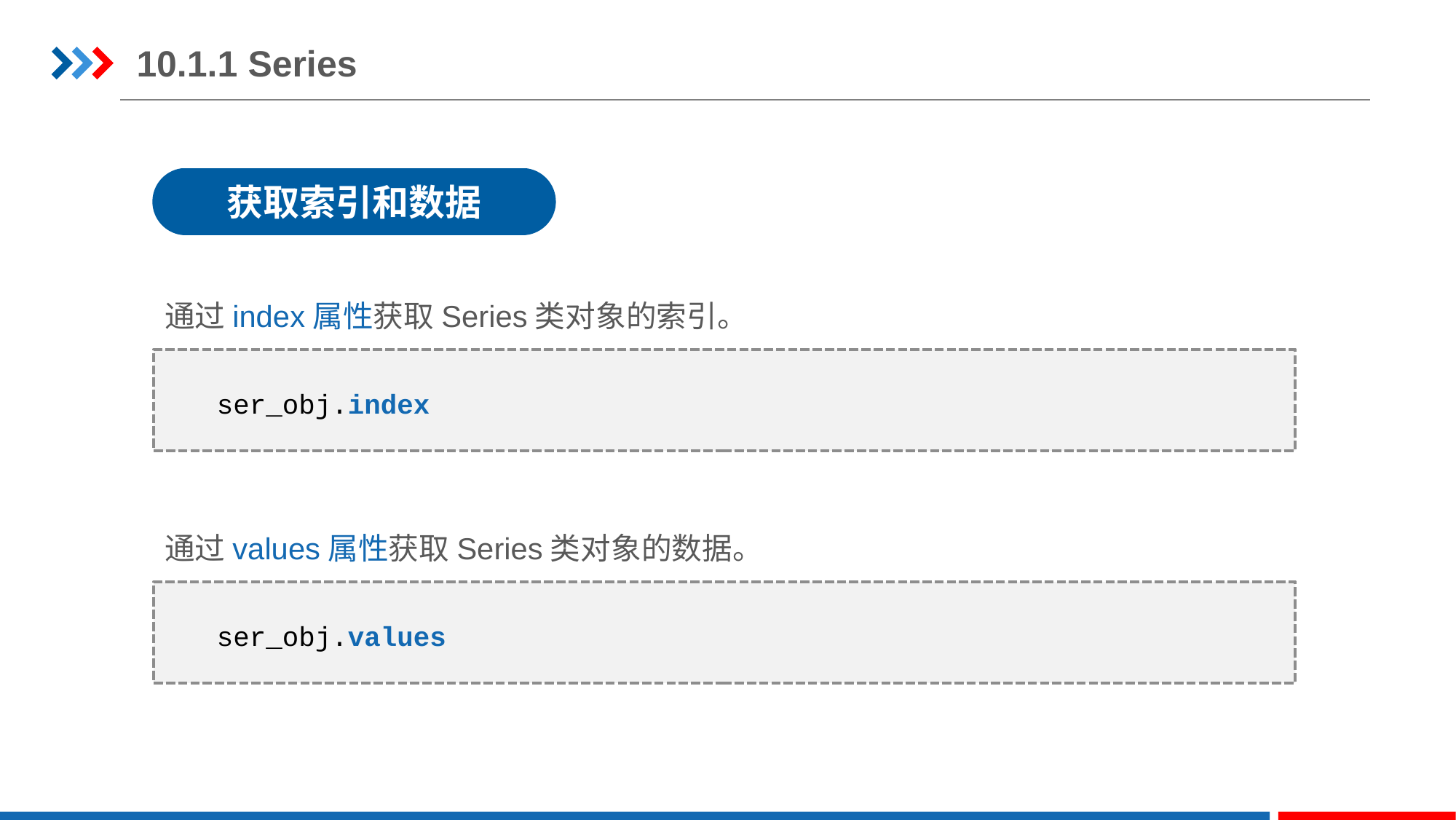

10.1.1 Series
获取索引和数据
通过index属性获取Series类对象的索引。

ser_obj.index
通过values属性获取Series类对象的数据。

ser_obj.values